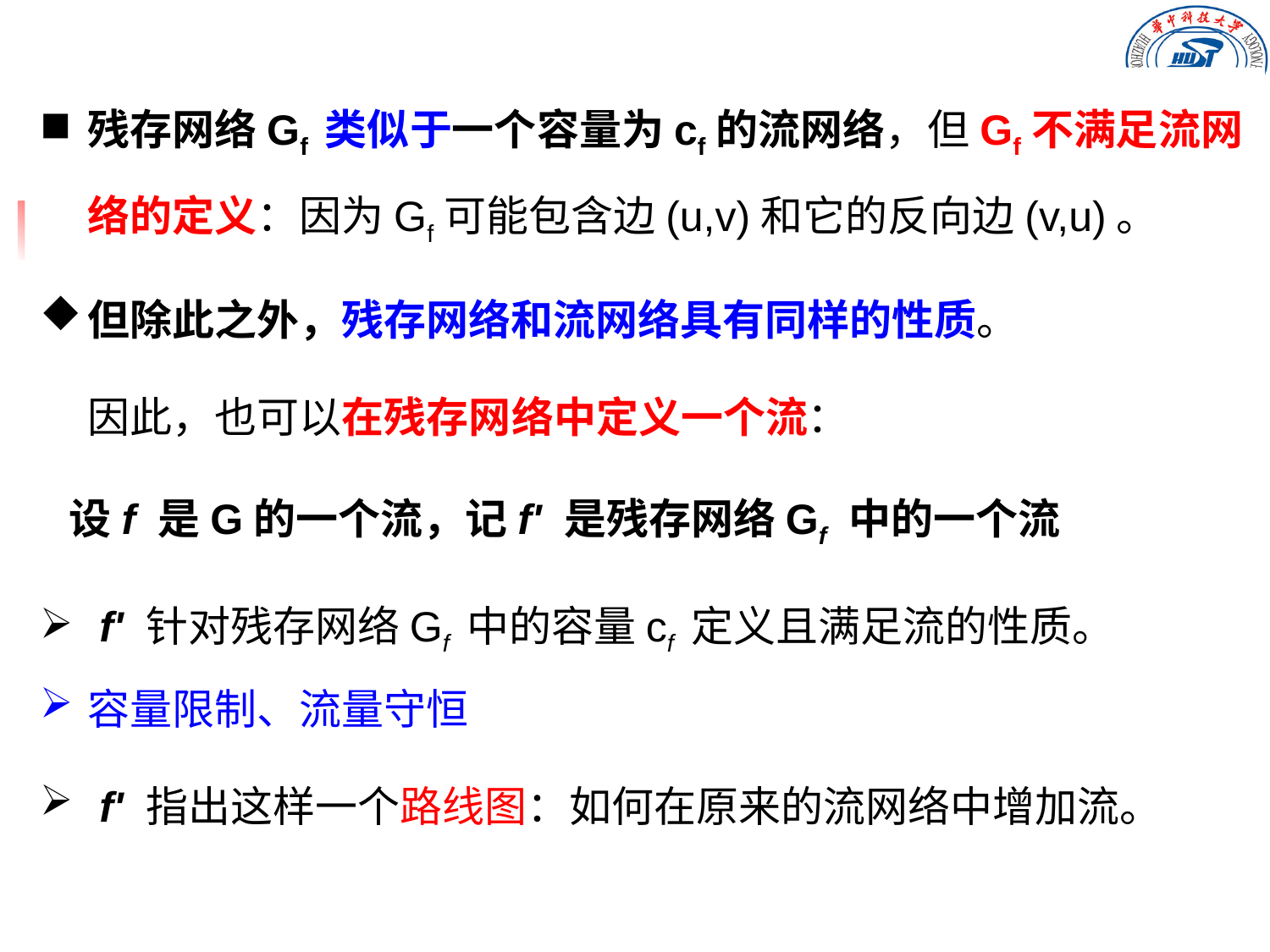

残存网络Gf 类似于一个容量为cf的流网络，但Gf不满足流网络的定义：因为Gf可能包含边(u,v)和它的反向边(v,u)。
但除此之外，残存网络和流网络具有同样的性质。
    因此，也可以在残存网络中定义一个流：
  设f 是G的一个流，记f' 是残存网络Gf 中的一个流
 f' 针对残存网络Gf 中的容量cf 定义且满足流的性质。
容量限制、流量守恒
 f' 指出这样一个路线图：如何在原来的流网络中增加流。